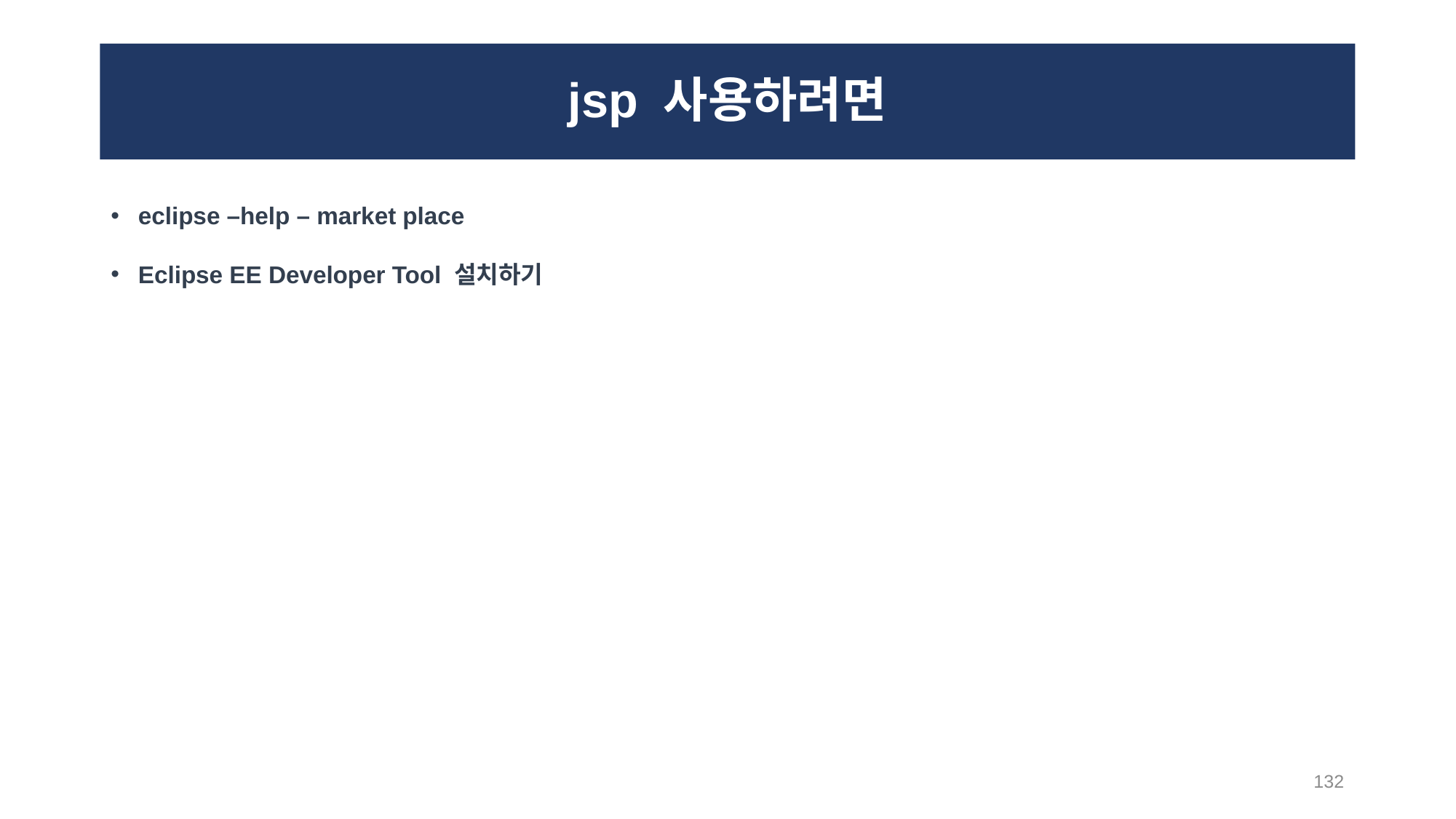

# jsp 사용하려면
eclipse –help – market place
Eclipse EE Developer Tool 설치하기
132